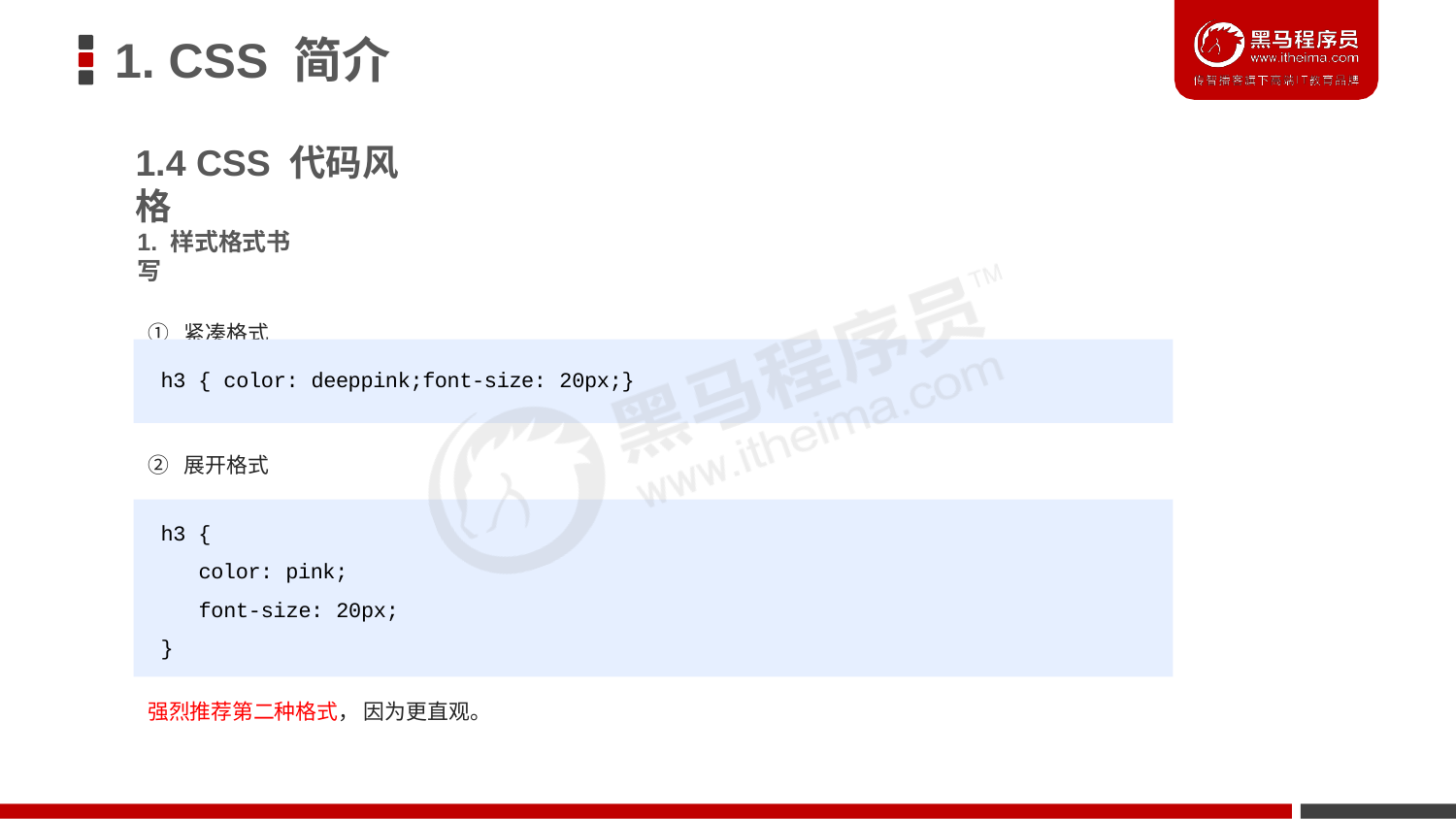

# 1. CSS 简介
1.4 CSS 代码风格

1. 样式格式书写

①  紧凑格式

h3 { color: deeppink;font-size: 20px;}
②  展开格式

h3 {
color: pink;
font-size: 20px;
}
强烈推荐第二种格式， 因为更直观。